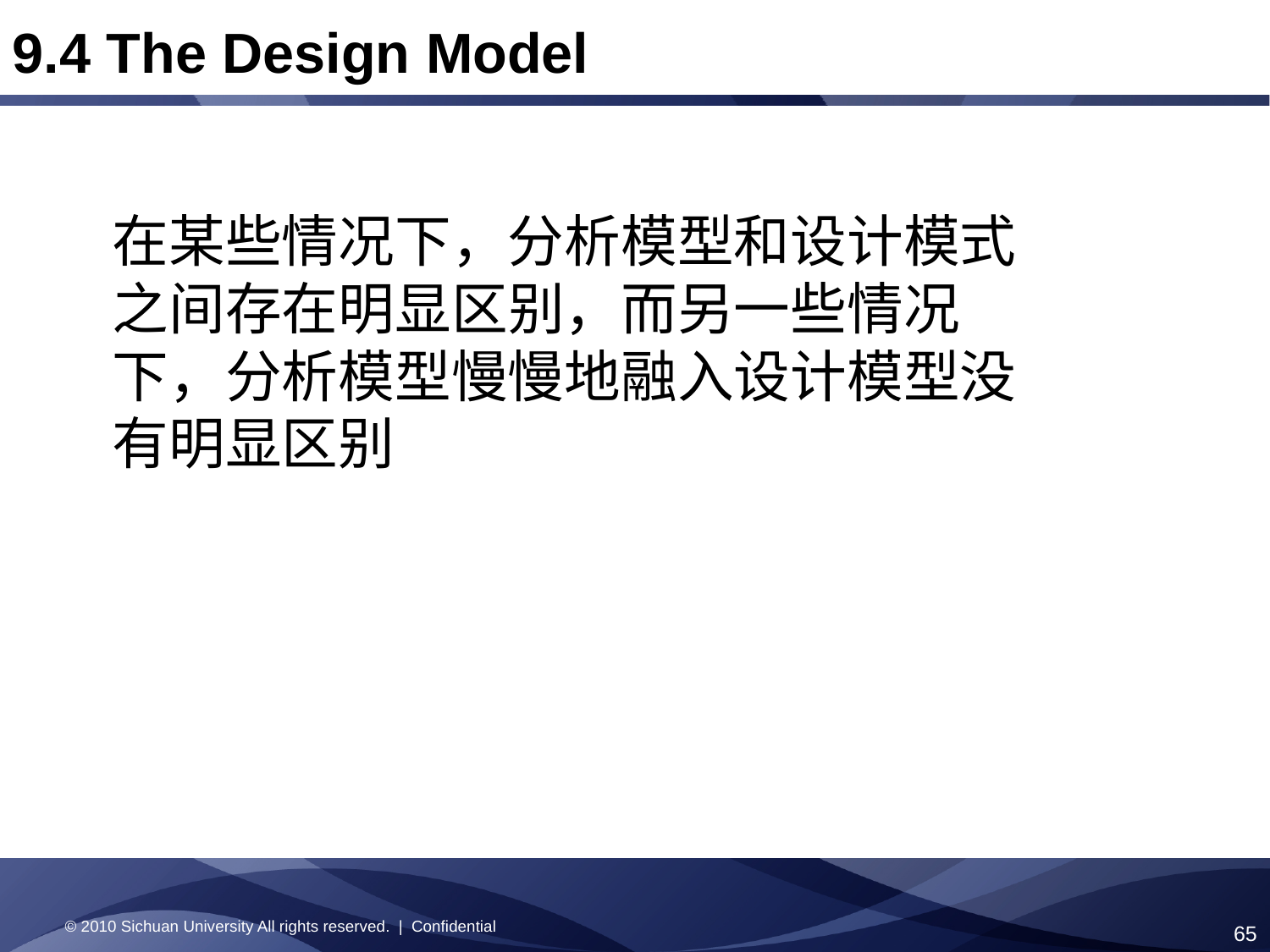

9.4 The Design Model
在某些情况下，分析模型和设计模式之间存在明显区别，而另一些情况下，分析模型慢慢地融入设计模型没有明显区别
© 2010 Sichuan University All rights reserved.  |  Confidential
65